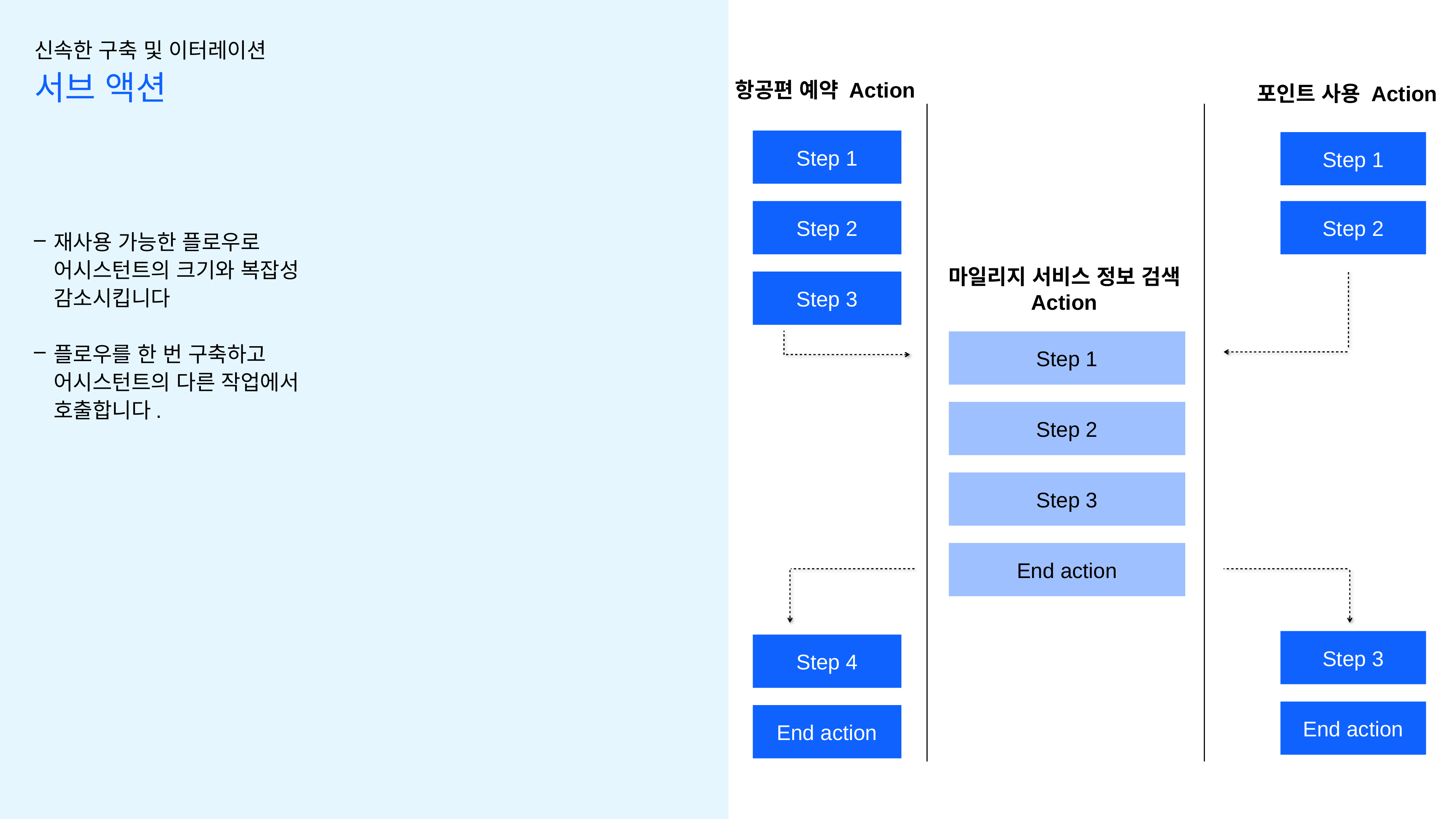

# 신속한 구축 및 이터레이션 서브 액션
항공편 예약 Action
포인트 사용 Action
Step 1
Step 1
Step 2
Step 2
마일리지 서비스 정보 검색 Action

Step 3

Step 1

Step 2
Step 3
End action

Step 3
Step 4
End action
End action

재사용 가능한 플로우로 어시스턴트의 크기와 복잡성 감소시킵니다

플로우를 한 번 구축하고 어시스턴트의 다른 작업에서 호출합니다.